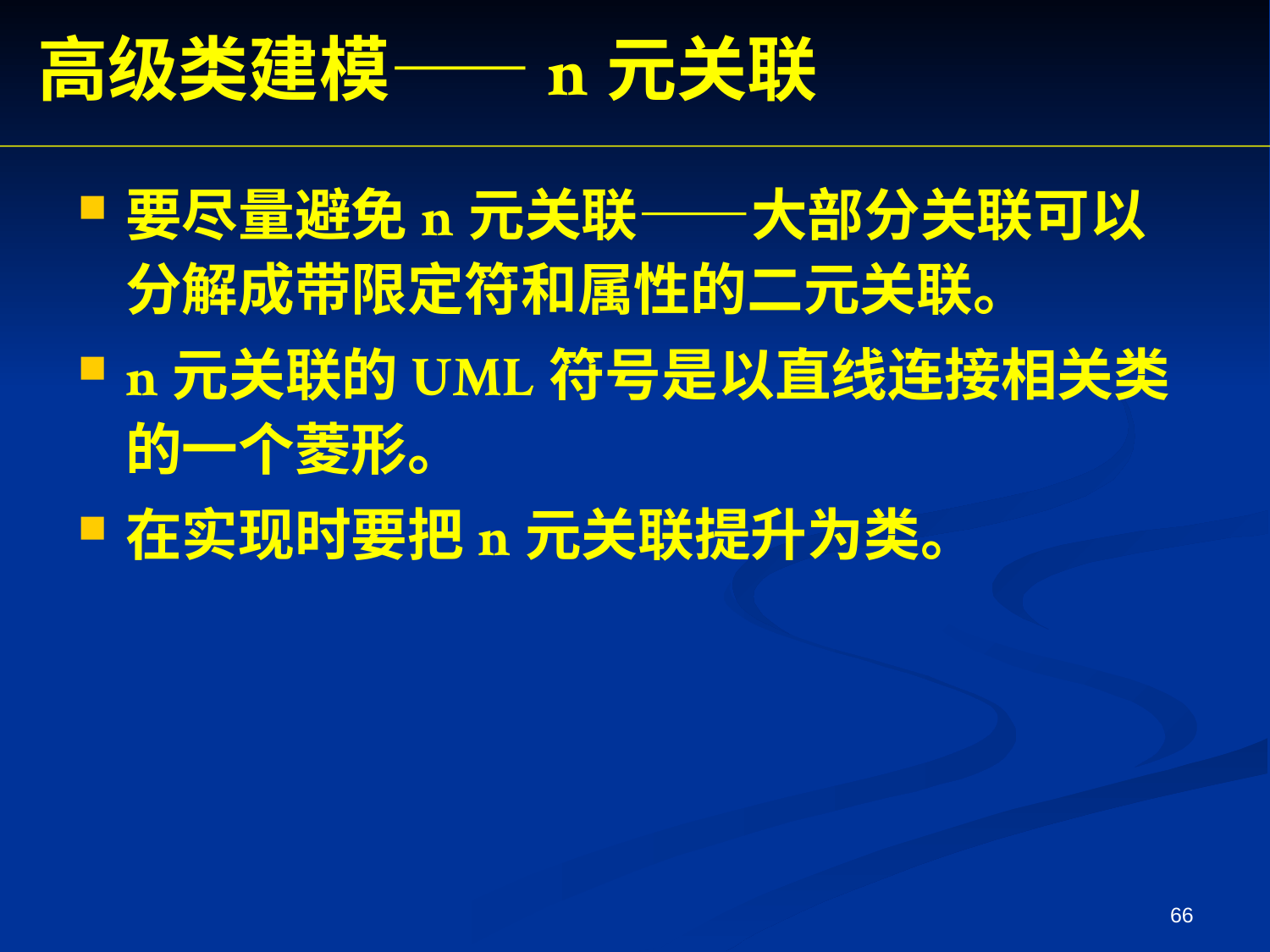

高级类建模——n元关联

要尽量避免n元关联——大部分关联可以分解成带限定符和属性的二元关联。
n元关联的UML符号是以直线连接相关类的一个菱形。
在实现时要把n元关联提升为类。
66